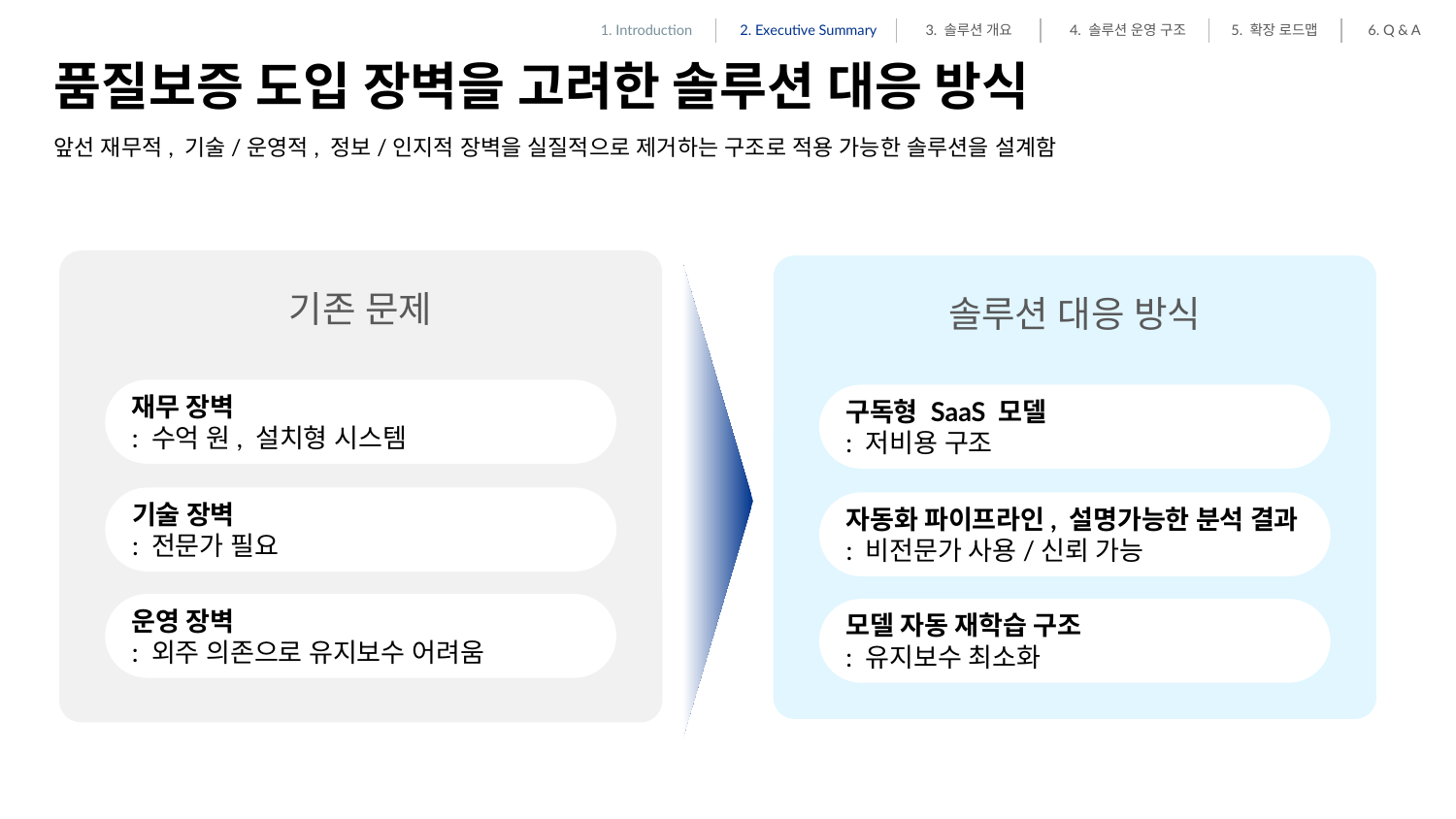

1. Introduction
2. Executive Summary
3. 솔루션 개요
4. 솔루션 운영 구조
5. 확장 로드맵
6. Q & A
품질보증 도입 장벽을 고려한 솔루션 대응 방식
# 앞선 재무적, 기술/운영적, 정보/인지적 장벽을 실질적으로 제거하는 구조로 적용 가능한 솔루션을 설계함

기존 문제
솔루션 대응 방식
재무 장벽
: 수억 원, 설치형 시스템
구독형 SaaS 모델
: 저비용 구조

기술 장벽
: 전문가 필요
자동화 파이프라인, 설명가능한 분석 결과
: 비전문가 사용/신뢰 가능
운영 장벽
: 외주 의존으로 유지보수 어려움
모델 자동 재학습 구조
: 유지보수 최소화
|  | 기존 문제 | 해결 방안 |
| --- | --- | --- |
| 도입 비용 | 수억 원, 설치형 시스템 | 구독형, 클라우드 기반 저비용 구조 |
| 인력 요구 | 전문가 필요, 복잡한 운영 | 자동화 파이프라인, 비전문가 사용 가능 |
| 데이터 분석 | 외주 or 복잡한 구축 | AutoML 기반 자동 분석 |
| 유지보수 | 주기적 재학습 필요, 인프라 관리 부담 | MLOps로 자동 재학습 및 관리 최소화 |